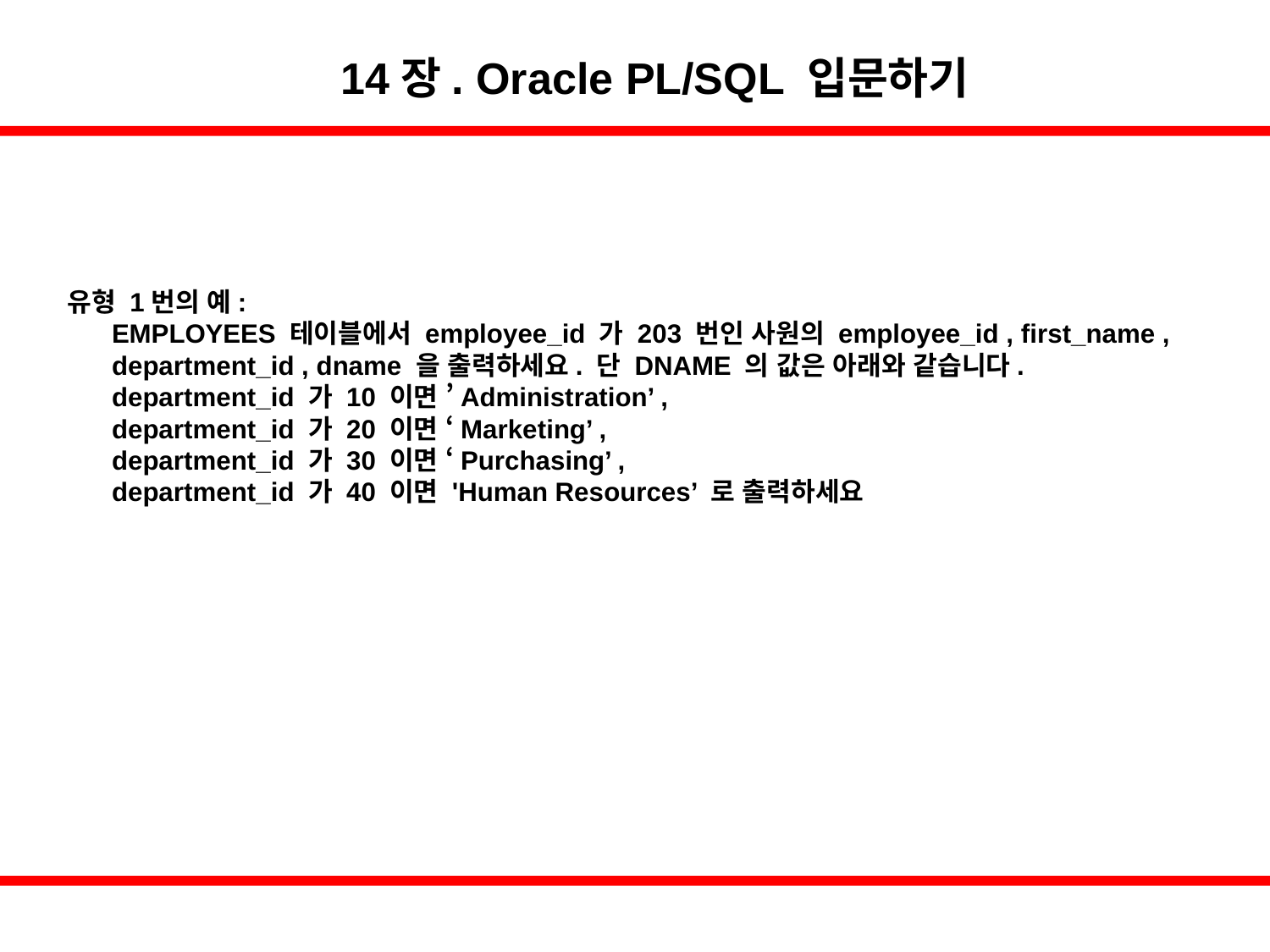

14장. Oracle PL/SQL 입문하기

유형 1번의 예:
      EMPLOYEES 테이블에서 employee_id 가 203 번인 사원의 employee_id , first_name ,
      department_id , dname 을 출력하세요. 단 DNAME 의 값은 아래와 같습니다.
      department_id 가 10 이면 ’Administration’ ,
      department_id 가 20 이면 ‘Marketing’ ,
      department_id 가 30 이면 ‘Purchasing’ ,
      department_id 가 40 이면 'Human Resources’ 로 출력하세요